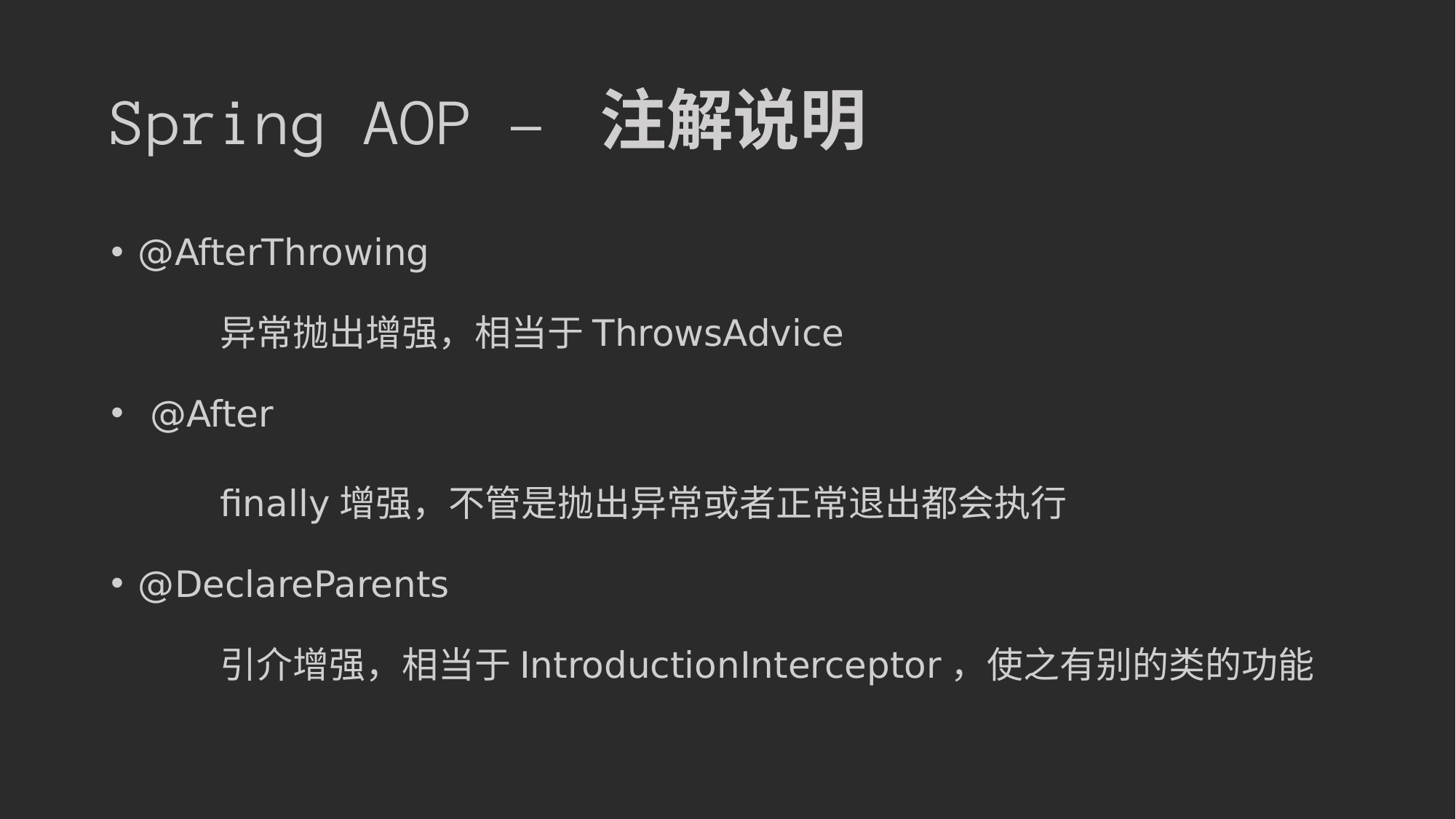

# Spring AOP – 注解说明
@AfterThrowing
	异常抛出增强，相当于ThrowsAdvice
 @After
	finally增强，不管是抛出异常或者正常退出都会执行
@DeclareParents
	引介增强，相当于IntroductionInterceptor，使之有别的类的功能

输出：